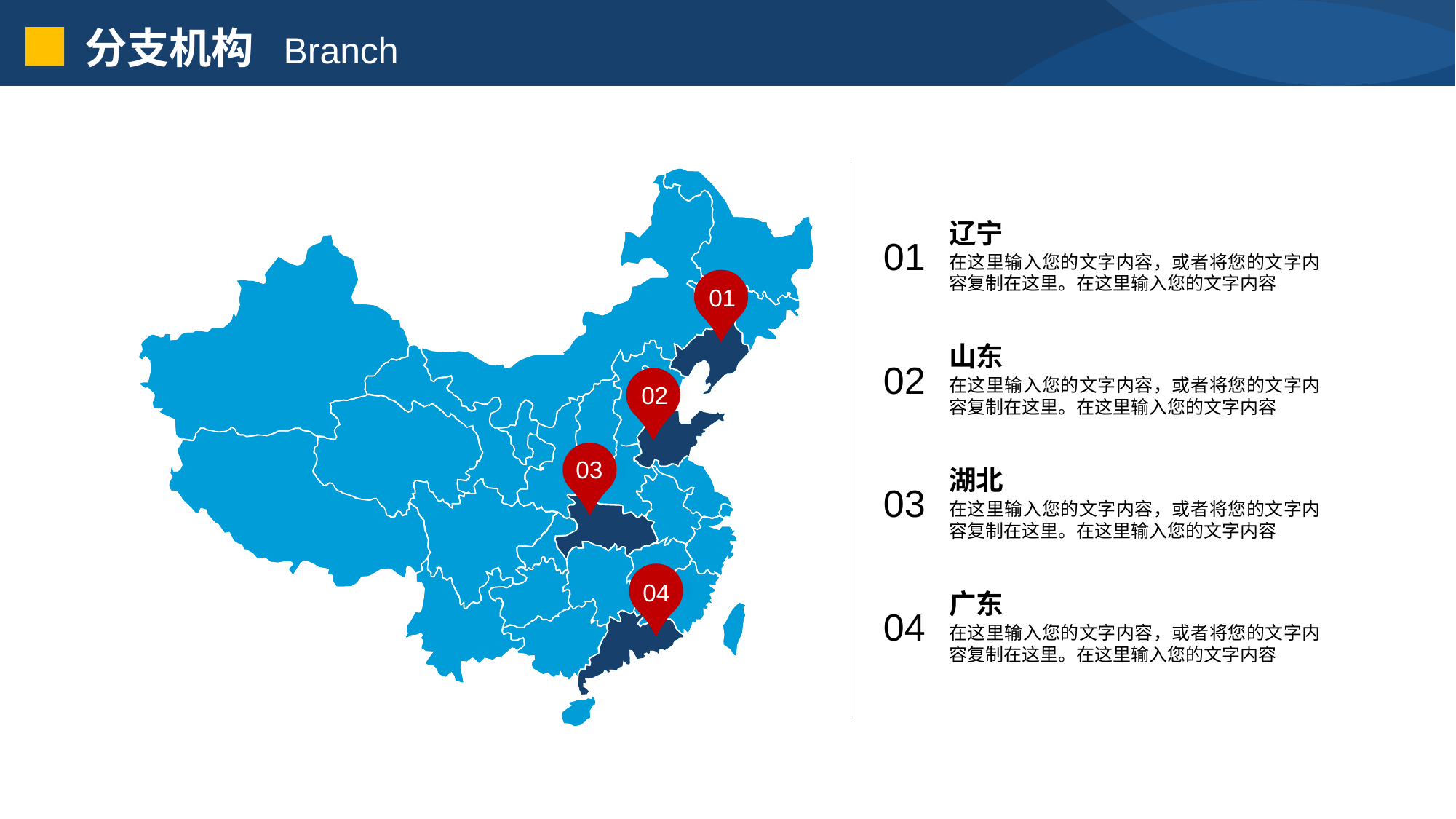

分支机构  Branch

辽宁
01

在这里输入您的文字内容，或者将您的文字内容复制在这里。在这里输入您的文字内容

01

山东

02

02
在这里输入您的文字内容，或者将您的文字内容复制在这里。在这里输入您的文字内容

03

湖北

03

在这里输入您的文字内容，或者将您的文字内容复制在这里。在这里输入您的文字内容

04
广东
04

在这里输入您的文字内容，或者将您的文字内容复制在这里。在这里输入您的文字内容